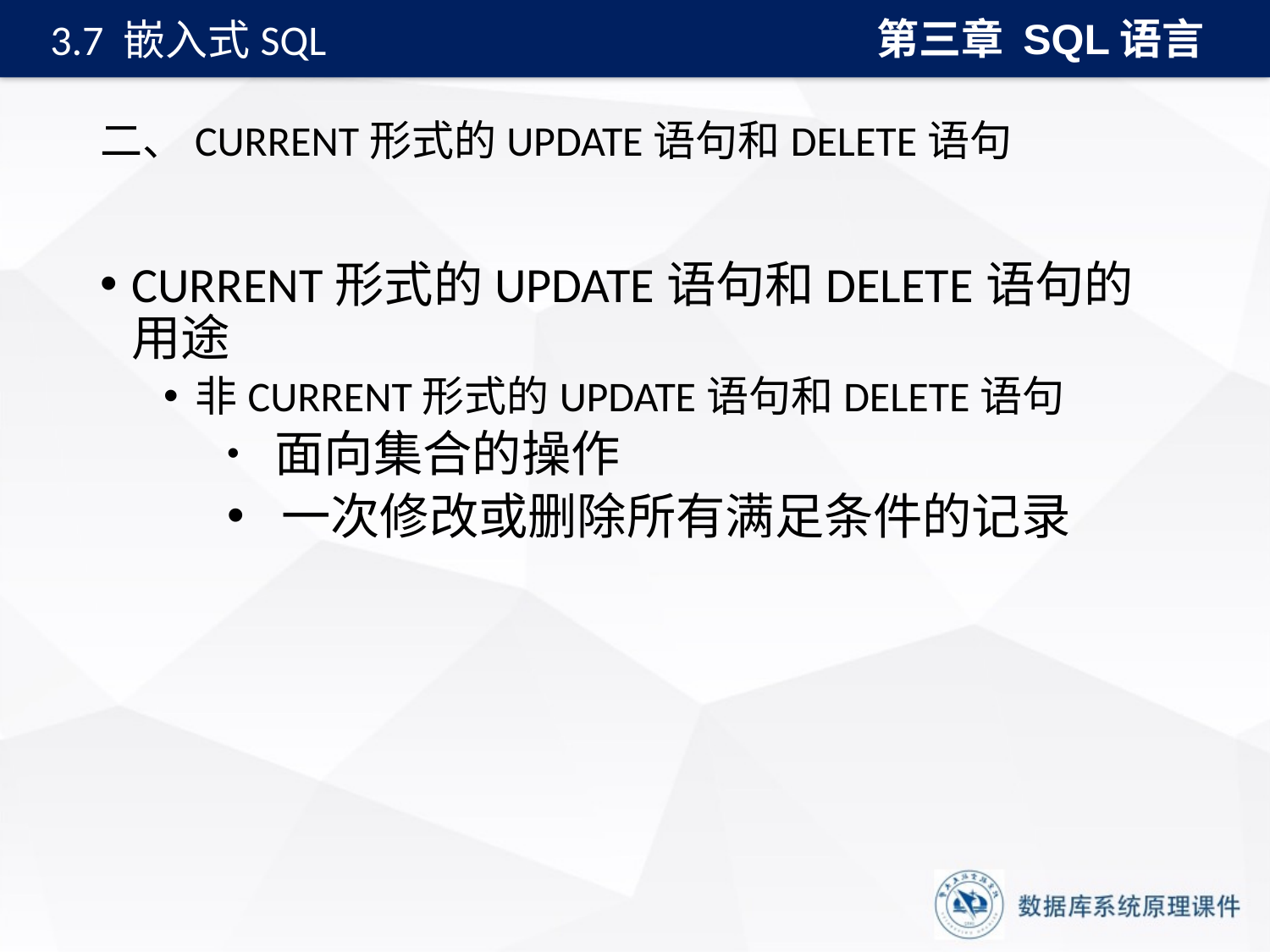

第三章 SQL语言
3.7 嵌入式SQL
# 二、CURRENT形式的UPDATE语句和DELETE语句
CURRENT形式的UPDATE语句和DELETE语句的用途
非CURRENT形式的UPDATE语句和DELETE语句
 面向集合的操作
 一次修改或删除所有满足条件的记录